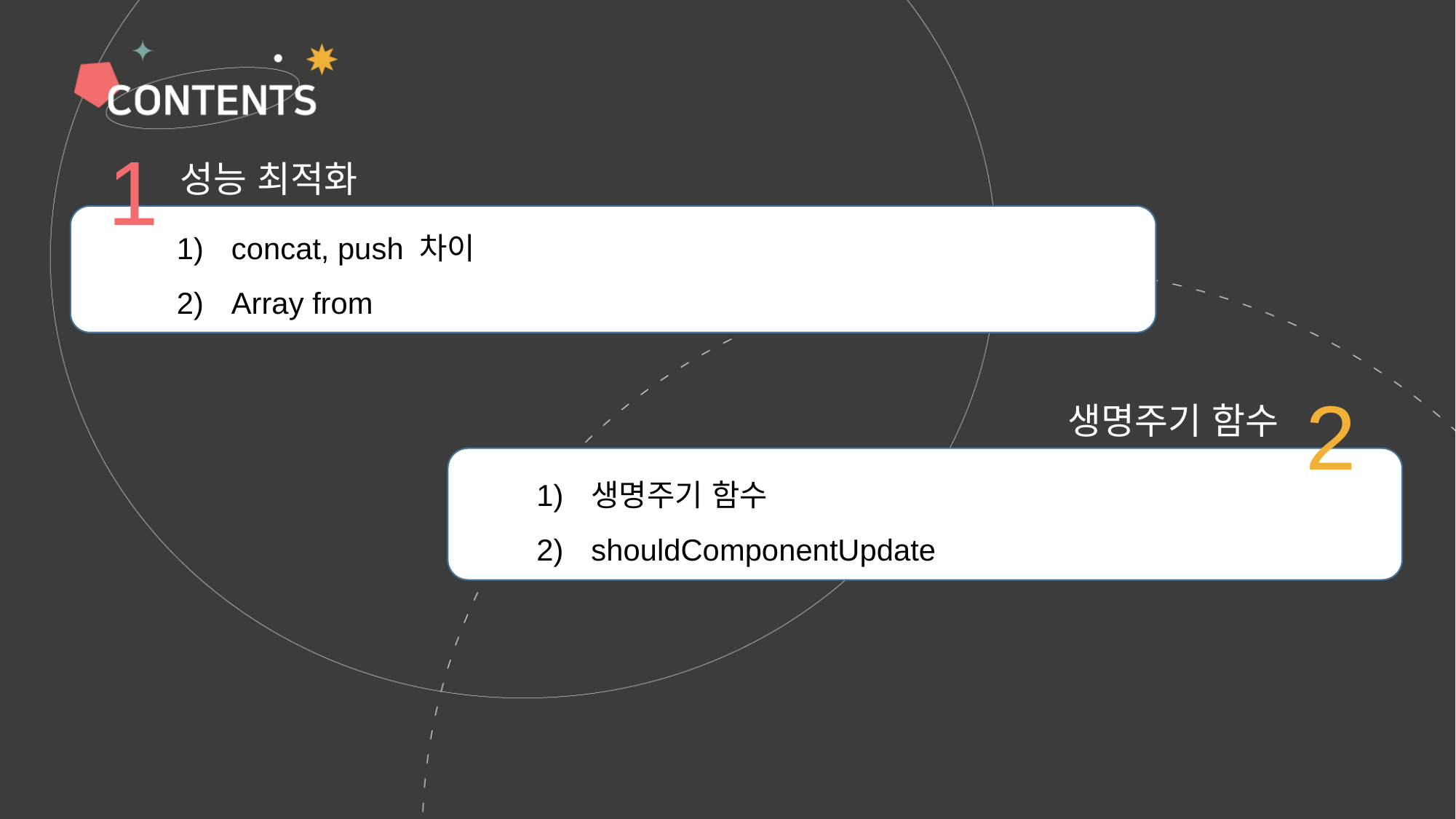

1
성능 최적화
concat, push 차이
Array from

2
생명주기 함수

생명주기 함수
shouldComponentUpdate